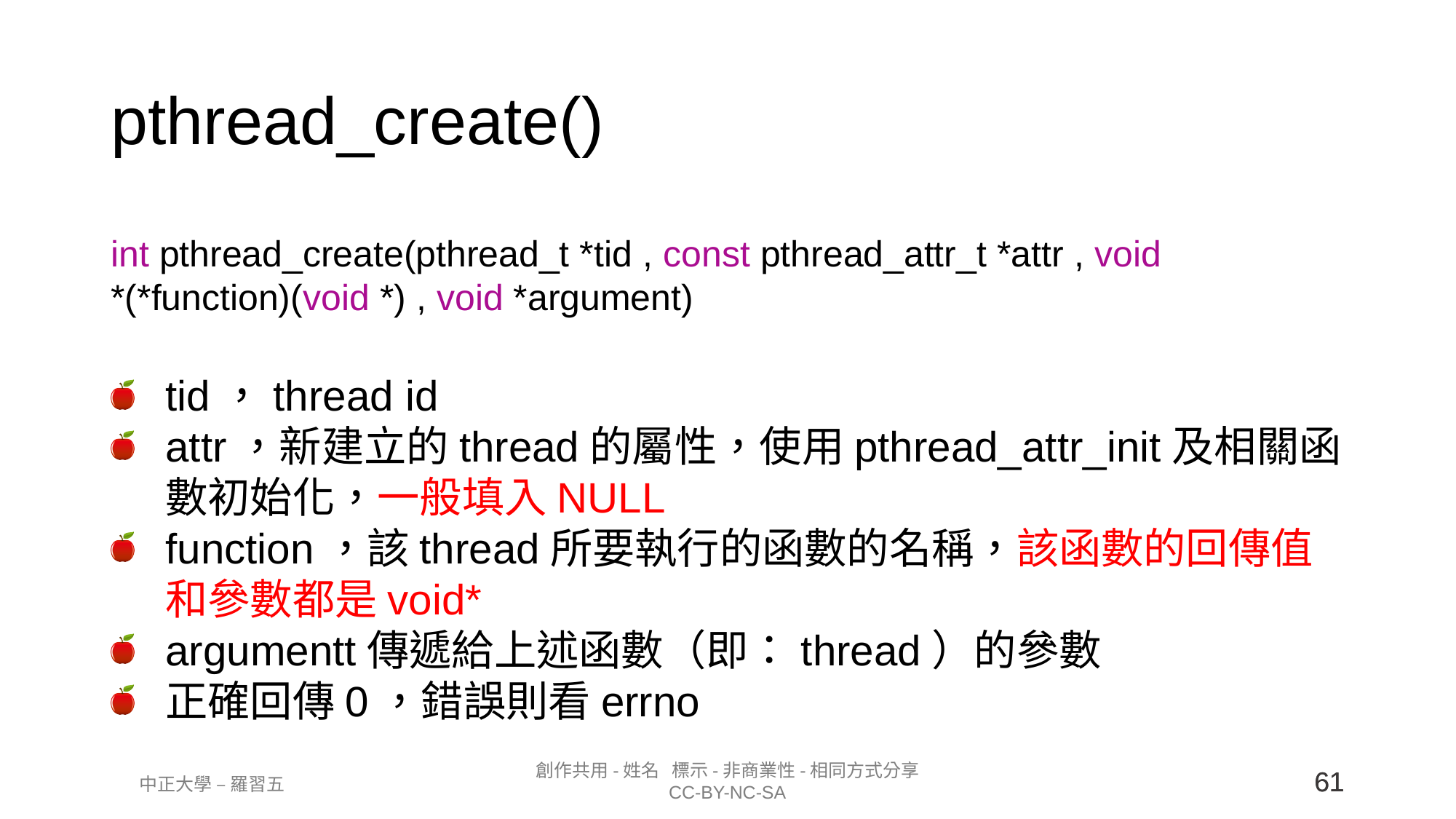

# pthread_create()
int pthread_create(pthread_t *tid , const pthread_attr_t *attr , void *(*function)(void *) , void *argument)

tid，thread id
attr，新建立的thread的屬性，使用pthread_attr_init及相關函數初始化，一般填入NULL
function，該thread所要執行的函數的名稱，該函數的回傳值和參數都是void*
argumentt傳遞給上述函數（即：thread）的參數
正確回傳0，錯誤則看errno